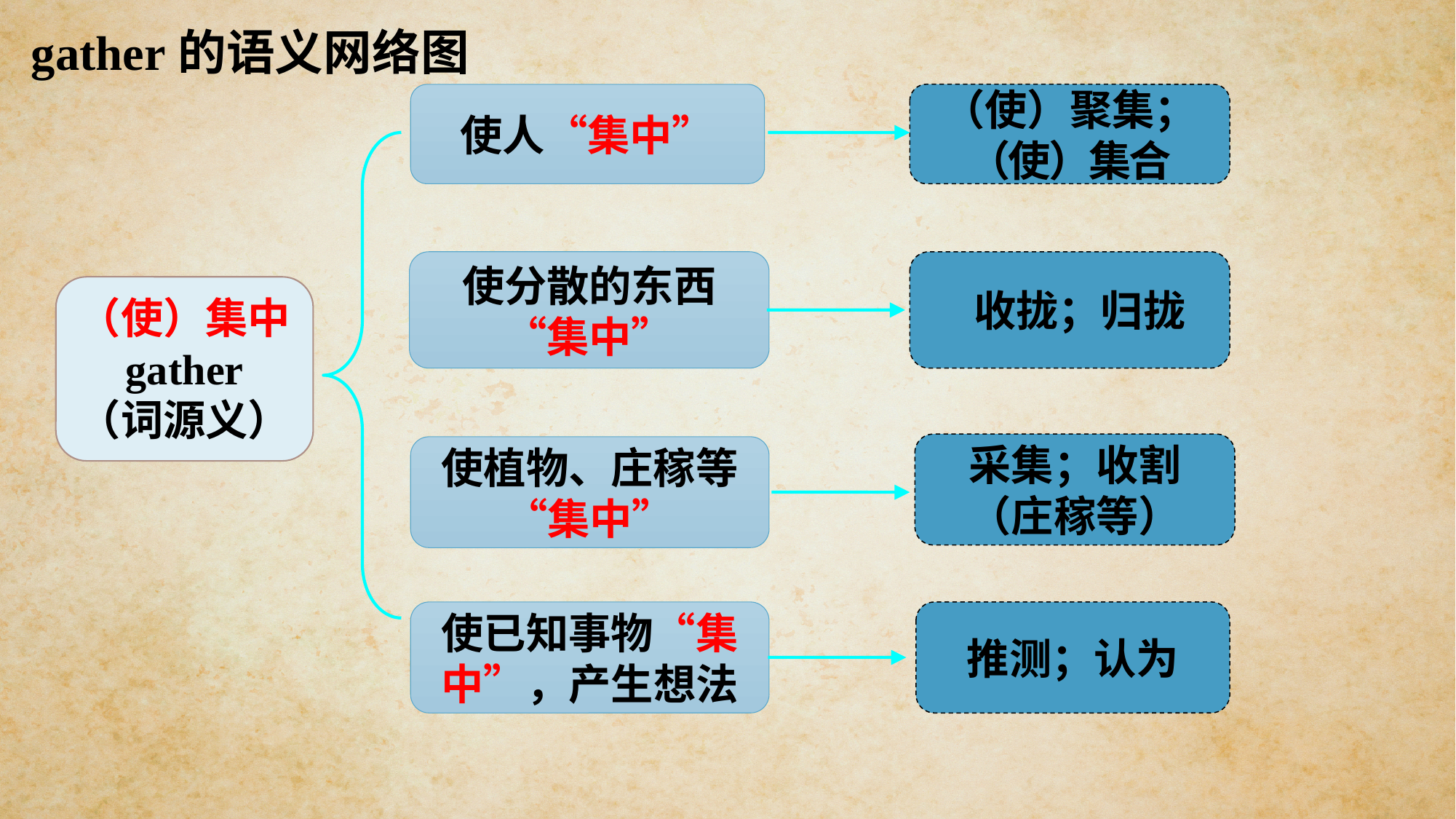

gather的语义网络图
（使）聚集；（使）集合
使人“集中”

使分散的东西“集中”
 收拢；归拢
（使）集中
gather
（词源义）

采集；收割（庄稼等）
使植物、庄稼等“集中”

使已知事物“集中”，产生想法
推测；认为